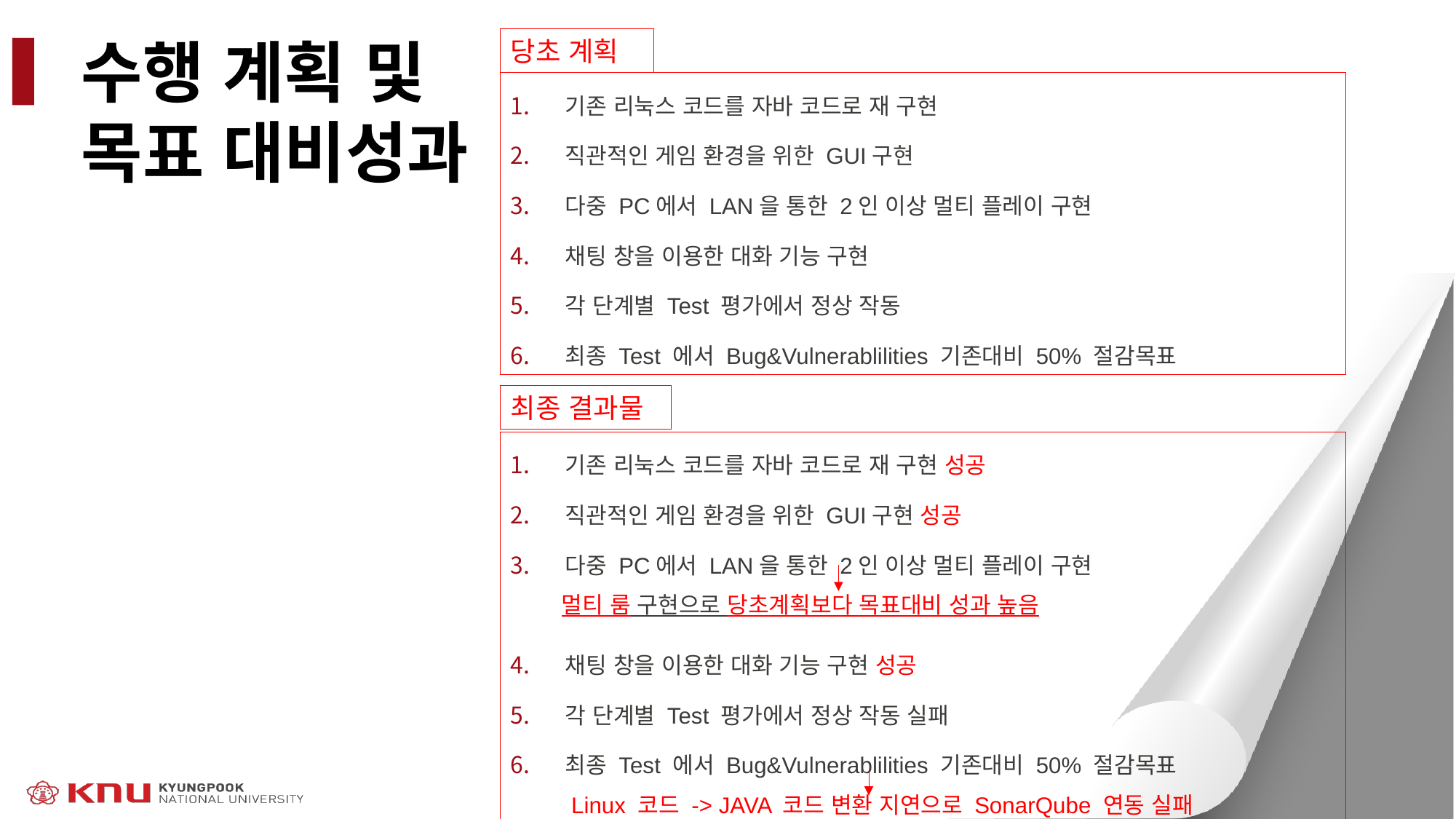

수행 계획 및
목표 대비성과

당초 계획
기존 리눅스 코드를 자바 코드로 재 구현
직관적인 게임 환경을 위한 GUI구현
다중 PC에서 LAN을 통한 2인 이상 멀티 플레이 구현
채팅 창을 이용한 대화 기능 구현
각 단계별 Test 평가에서 정상 작동
최종 Test 에서 Bug&Vulnerablilities 기존대비 50% 절감목표
최종 결과물
기존 리눅스 코드를 자바 코드로 재 구현 성공
직관적인 게임 환경을 위한 GUI구현 성공
다중 PC에서 LAN을 통한 2인 이상 멀티 플레이 구현

채팅 창을 이용한 대화 기능 구현 성공
각 단계별 Test 평가에서 정상 작동 실패
최종 Test 에서 Bug&Vulnerablilities 기존대비 50% 절감목표

멀티 룸 구현으로 당초계획보다 목표대비 성과 높음

Linux 코드 -> JAVA 코드 변환 지연으로 SonarQube 연동 실패